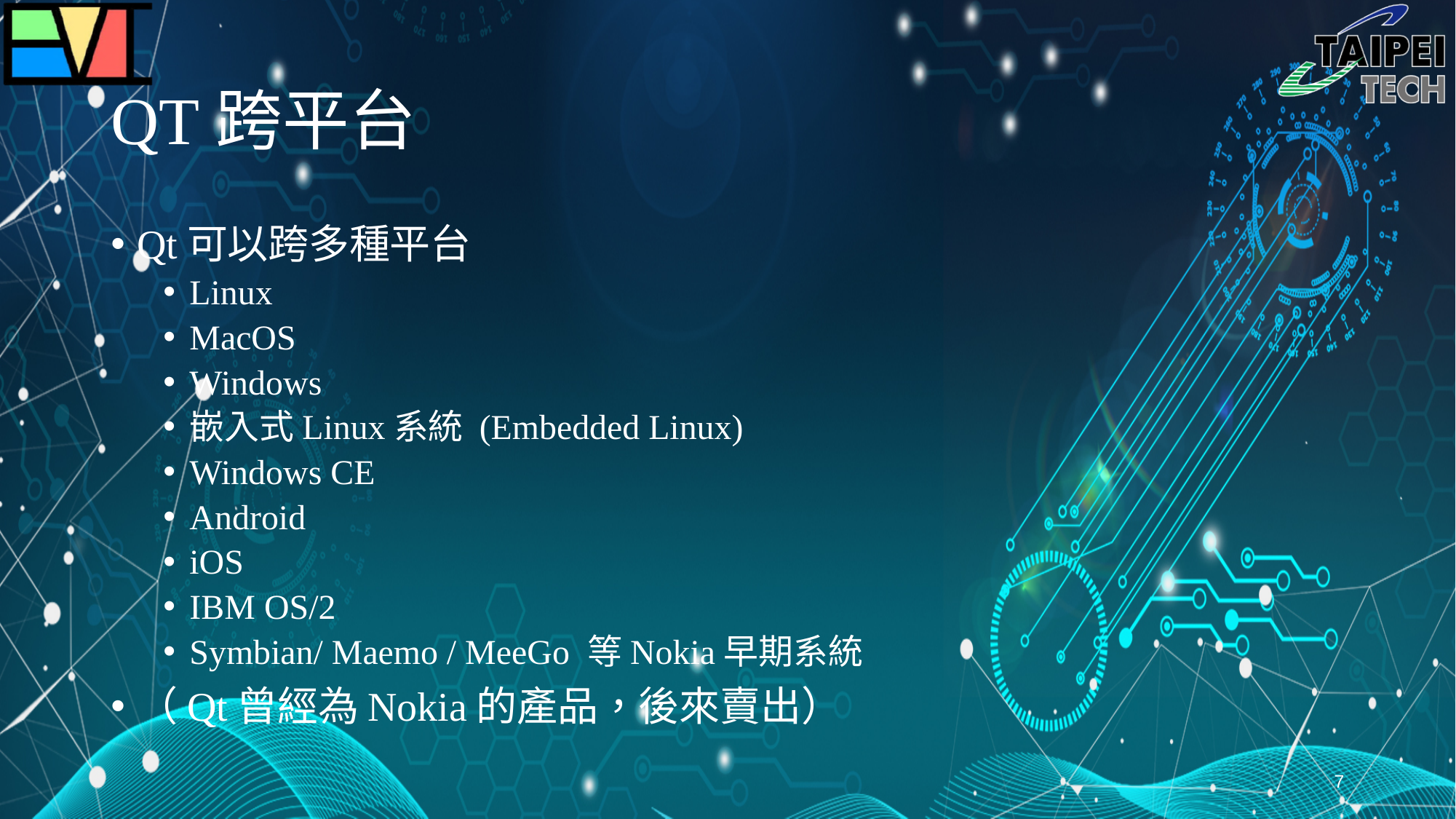

# QT跨平台
Qt可以跨多種平台
Linux
MacOS
Windows
嵌入式Linux系統 (Embedded Linux)
Windows CE
Android
iOS
IBM OS/2
Symbian/ Maemo / MeeGo 等Nokia早期系統
（Qt曾經為Nokia的產品，後來賣出）

7